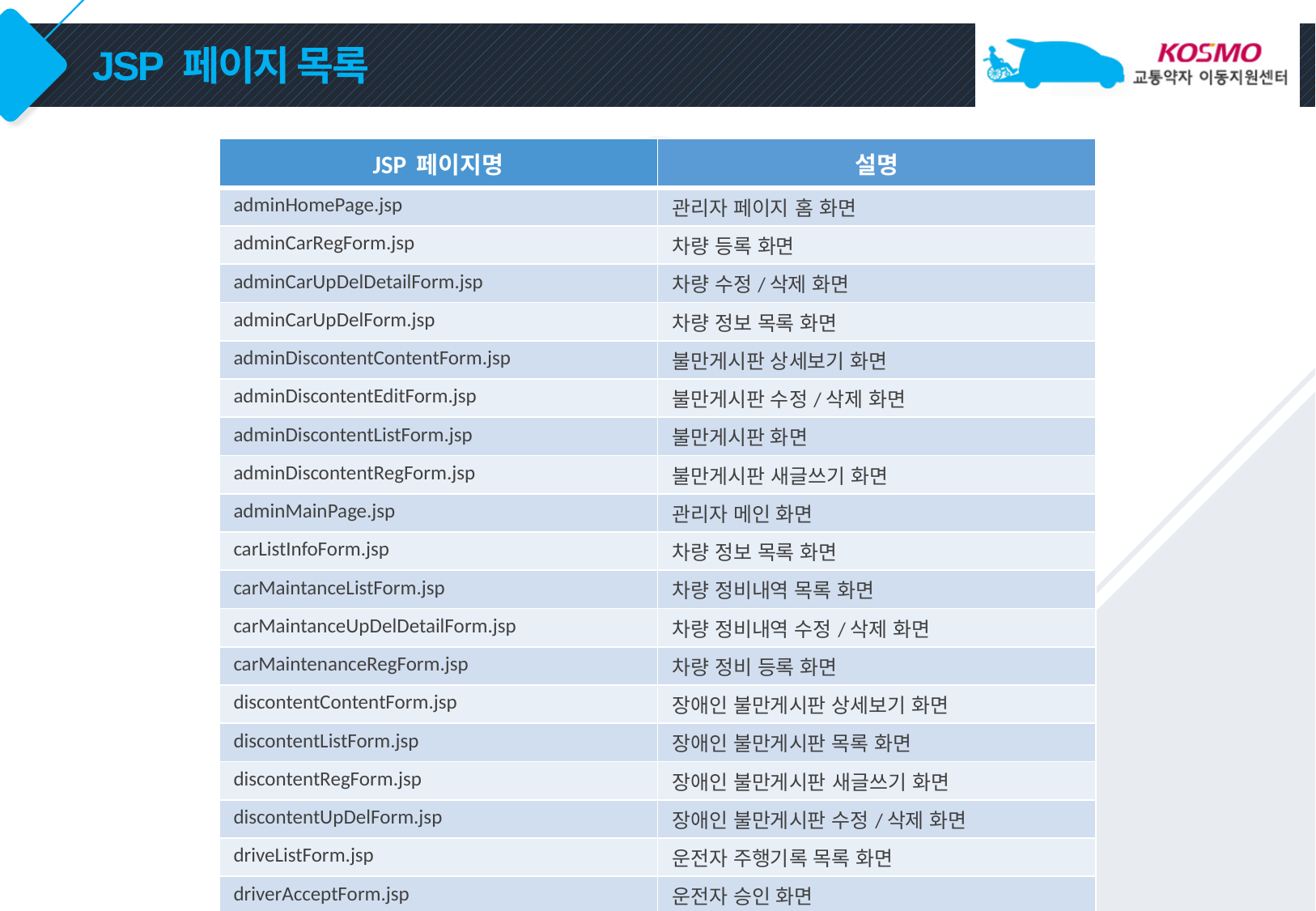

# JSP 페이지 목록

| JSP 페이지명 | 설명 |
| --- | --- |
| adminHomePage.jsp | 관리자 페이지 홈 화면 |
| adminCarRegForm.jsp | 차량 등록 화면 |
| adminCarUpDelDetailForm.jsp | 차량 수정/삭제 화면 |
| adminCarUpDelForm.jsp | 차량 정보 목록 화면 |
| adminDiscontentContentForm.jsp | 불만게시판 상세보기 화면 |
| adminDiscontentEditForm.jsp | 불만게시판 수정/삭제 화면 |
| adminDiscontentListForm.jsp | 불만게시판 화면 |
| adminDiscontentRegForm.jsp | 불만게시판 새글쓰기 화면 |
| adminMainPage.jsp | 관리자 메인 화면 |
| carListInfoForm.jsp | 차량 정보 목록 화면 |
| carMaintanceListForm.jsp | 차량 정비내역 목록 화면 |
| carMaintanceUpDelDetailForm.jsp | 차량 정비내역 수정/삭제 화면 |
| carMaintenanceRegForm.jsp | 차량 정비 등록 화면 |
| discontentContentForm.jsp | 장애인 불만게시판 상세보기 화면 |
| discontentListForm.jsp | 장애인 불만게시판 목록 화면 |
| discontentRegForm.jsp | 장애인 불만게시판 새글쓰기 화면 |
| discontentUpDelForm.jsp | 장애인 불만게시판 수정/삭제 화면 |
| driveListForm.jsp | 운전자 주행기록 목록 화면 |
| driverAcceptForm.jsp | 운전자 승인 화면 |